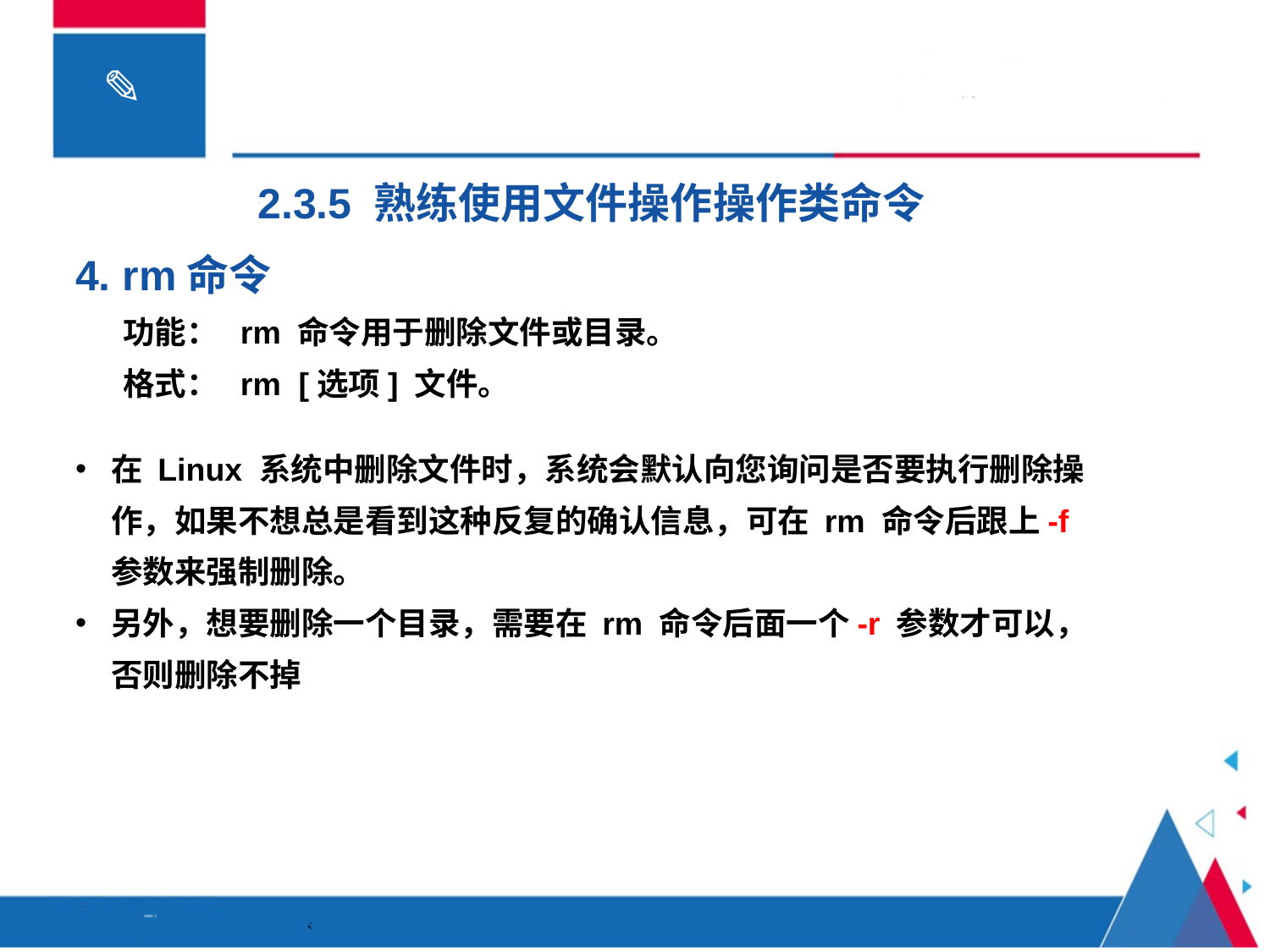

2.3.5 熟练使用文件操作操作类命令
4. rm命令
功能：  rm 命令用于删除文件或目录。
格式：  rm  [选项] 文件。

在 Linux 系统中删除文件时，系统会默认向您询问是否要执行删除操作，如果不想总是看到这种反复的确认信息，可在 rm 命令后跟上-f 参数来强制删除。
另外，想要删除一个目录，需要在 rm 命令后面一个-r 参数才可以，否则删除不掉